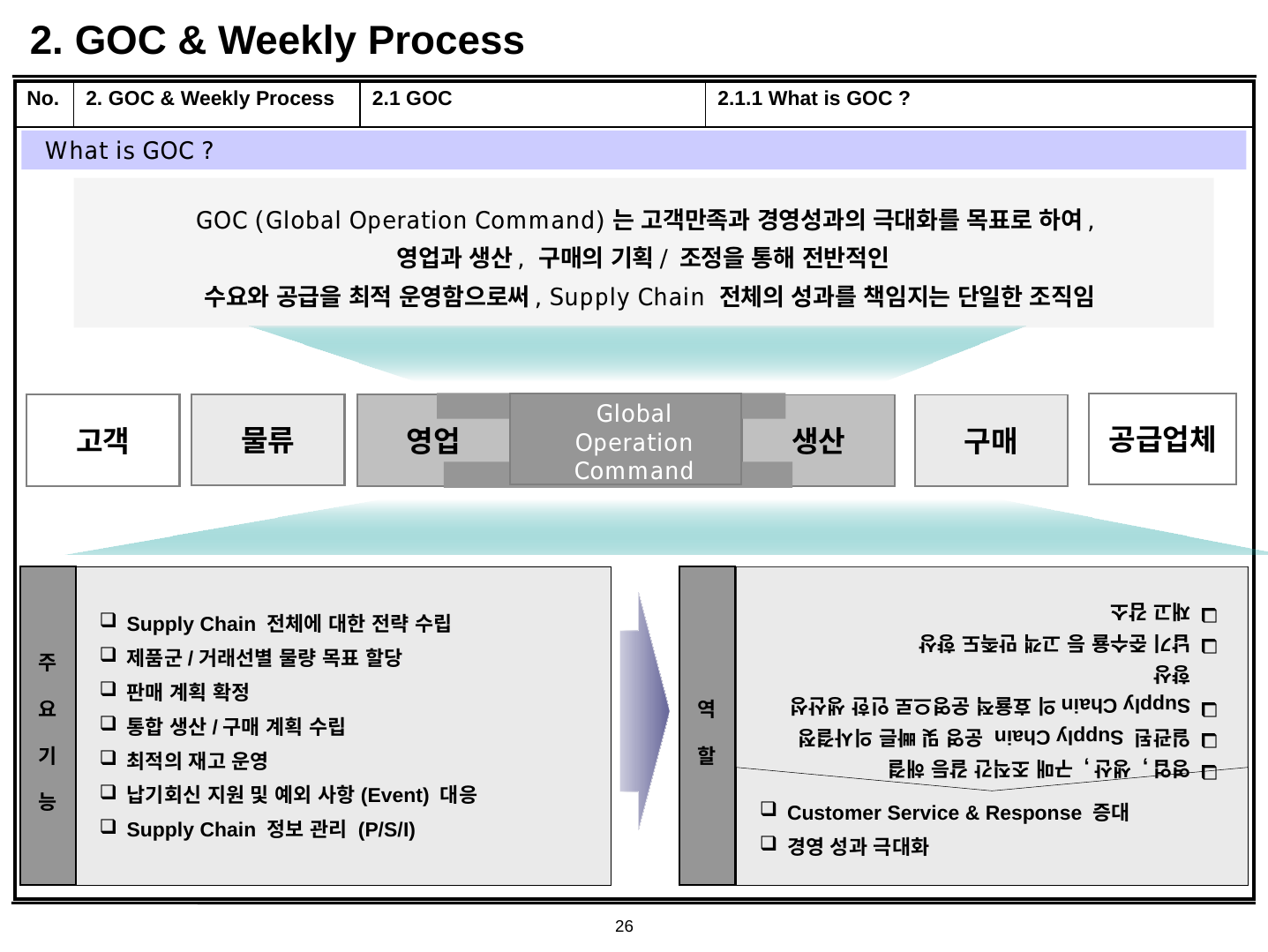

# 2. GOC & Weekly Process
| No. | 2. GOC & Weekly Process | 2.1 GOC | 2.1.1 What is GOC ? |
| --- | --- | --- | --- |
|  |  |  |  |
What is GOC ?
GOC (Global Operation Command)는 고객만족과 경영성과의 극대화를 목표로 하여,
영업과 생산, 구매의 기획/조정을 통해 전반적인
수요와 공급을 최적 운영함으로써, Supply Chain 전체의 성과를 책임지는 단일한 조직임

Global Operation Command

공급업체

물류
고객
영업
생산
구매
영업, 생산, 구매 조직간 갈등 해결
일관된 Supply Chain 운영 및 빠른 의사결정
Supply Chain의 효율적 운영으로 인한 생산성    향상
납기 준수율 등 고객 만족도 향상
재고 감소

주
요
기
능
역
할
Supply Chain 전체에 대한 전략 수립
제품군/거래선별 물량 목표 할당
판매 계획 확정
통합 생산/구매 계획 수립
최적의 재고 운영
납기회신 지원 및 예외 사항(Event) 대응
Supply Chain 정보 관리 (P/S/I)

Customer Service & Response 증대
경영 성과 극대화

26